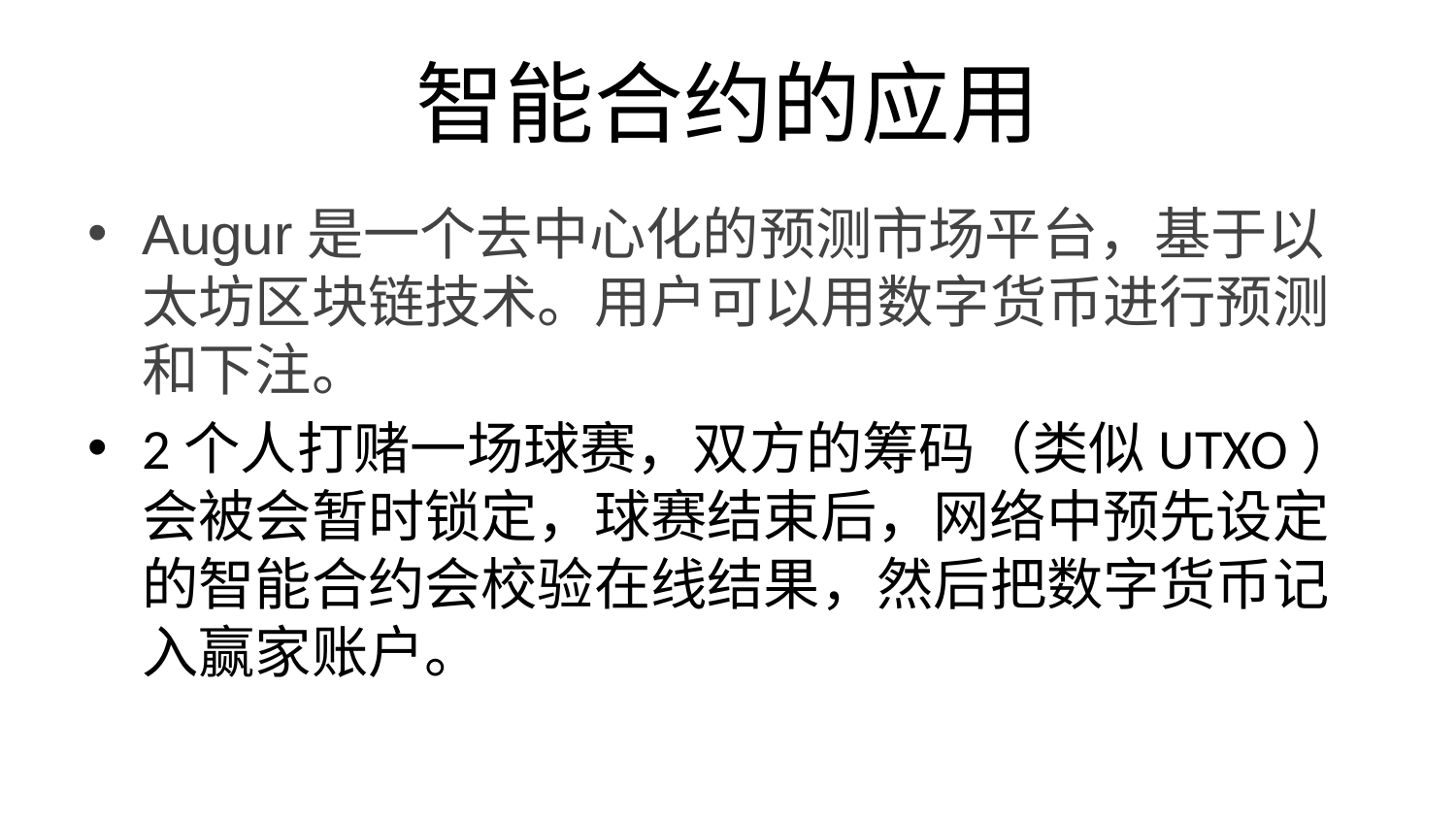

# 智能合约的应用
Augur是一个去中心化的预测市场平台，基于以太坊区块链技术。用户可以用数字货币进行预测和下注。
2个人打赌一场球赛，双方的筹码（类似UTXO）会被会暂时锁定，球赛结束后，网络中预先设定的智能合约会校验在线结果，然后把数字货币记入赢家账户。